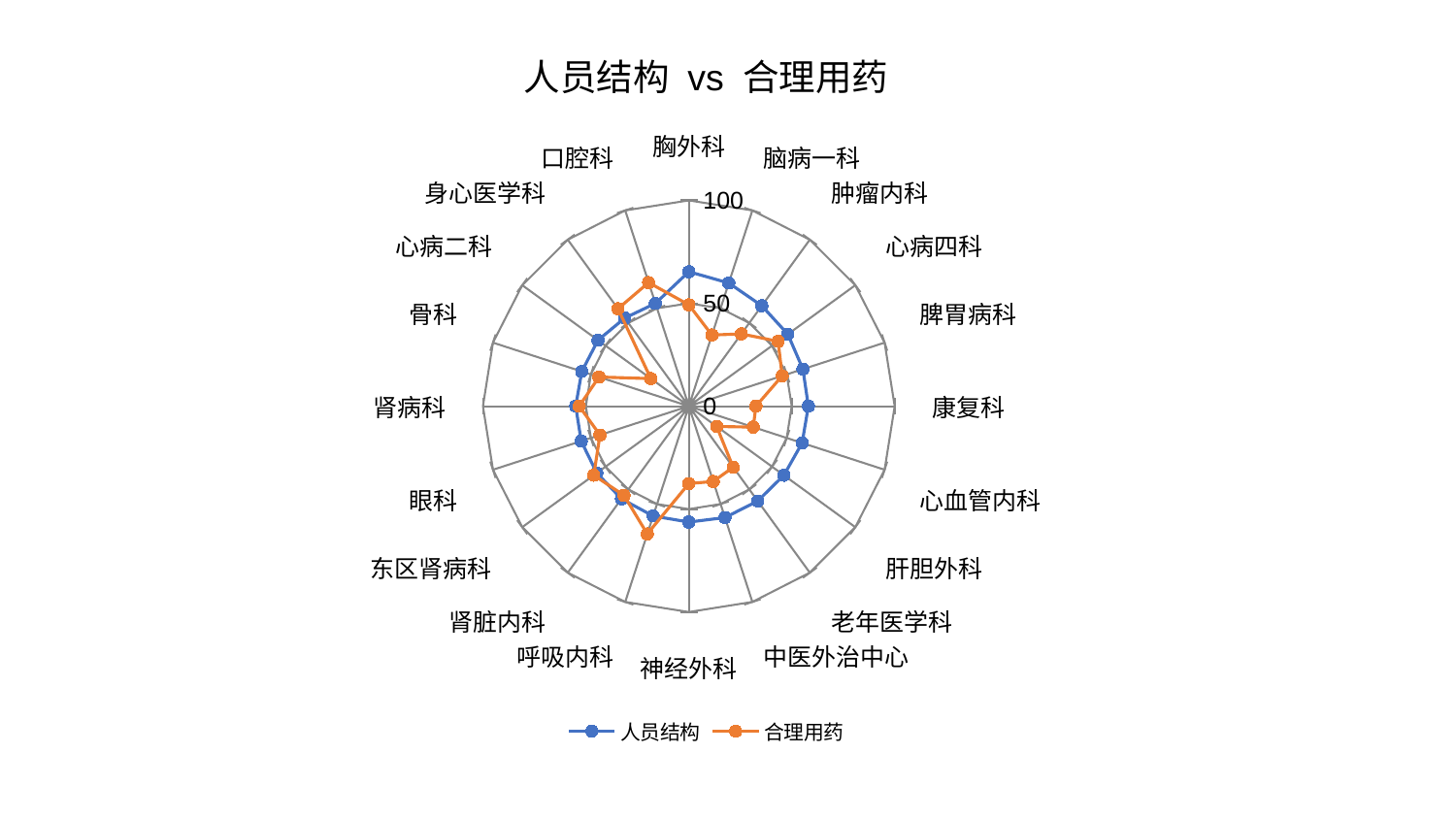

### Chart: 人员结构 vs 合理用药

| Category | 人员结构 | 合理用药 |
|---|---|---|
| 胸外科 | 65.35854386246328 | 49.26549935795758 |
| 脑病一科 | 62.91050509125518 | 36.37713165242286 |
| 肿瘤内科 | 60.33886604345 | 43.415087157595025 |
| 心病四科 | 59.47027761387368 | 53.62917258545043 |
| 脾胃病科 | 58.299919297691936 | 47.6999292547613 |
| 康复科 | 58.09368089958462 | 32.61358787509211 |
| 心血管内科 | 57.896476641563595 | 32.95035987704259 |
| 肝胆外科 | 57.09997788786263 | 16.769626260716123 |
| 老年医学科 | 56.974668202752966 | 36.67340612453621 |
| 中医外治中心 | 56.917637342568554 | 38.485606611458365 |
| 神经外科 | 56.293750494629634 | 37.59378500056146 |
| 呼吸内科 | 56.096077997868214 | 65.25508393553373 |
| 肾脏内科 | 55.67555099740817 | 53.57685321905661 |
| 东区肾病科 | 55.24996761629835 | 57.085052614206155 |
| 眼科 | 54.946937953259834 | 45.37034430944799 |
| 肾病科 | 54.93410875276046 | 53.224827882535074 |
| 骨科 | 54.67958896311353 | 45.91012208894328 |
| 心病二科 | 54.538220670785705 | 22.783027775604356 |
| 身心医学科 | 52.9371407152161 | 58.53900778478871 |
| 口腔科 | 52.51818583803952 | 63.16415470115199 |
26